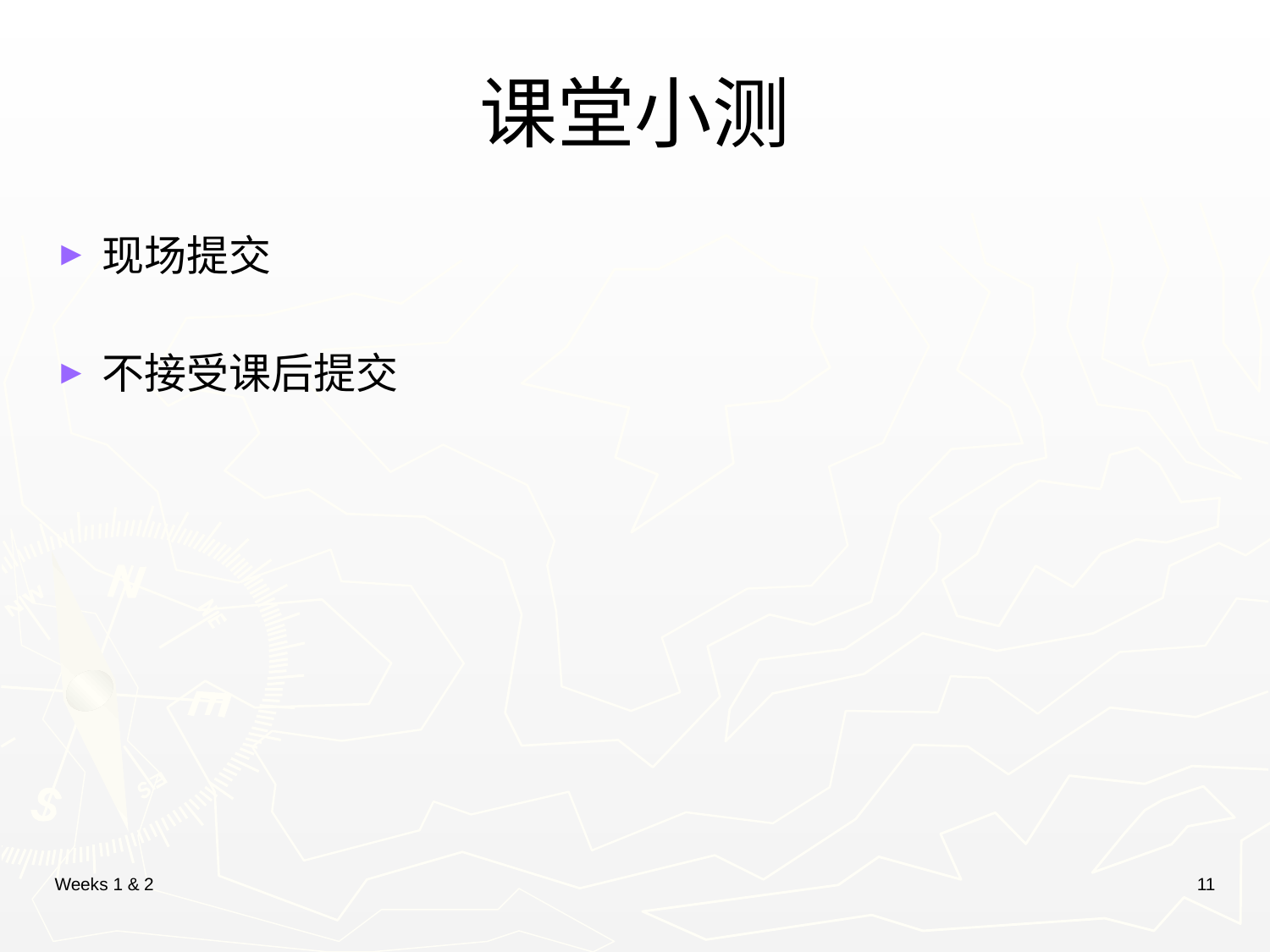

# 课堂小测
现场提交

不接受课后提交
Weeks 1 & 2
11